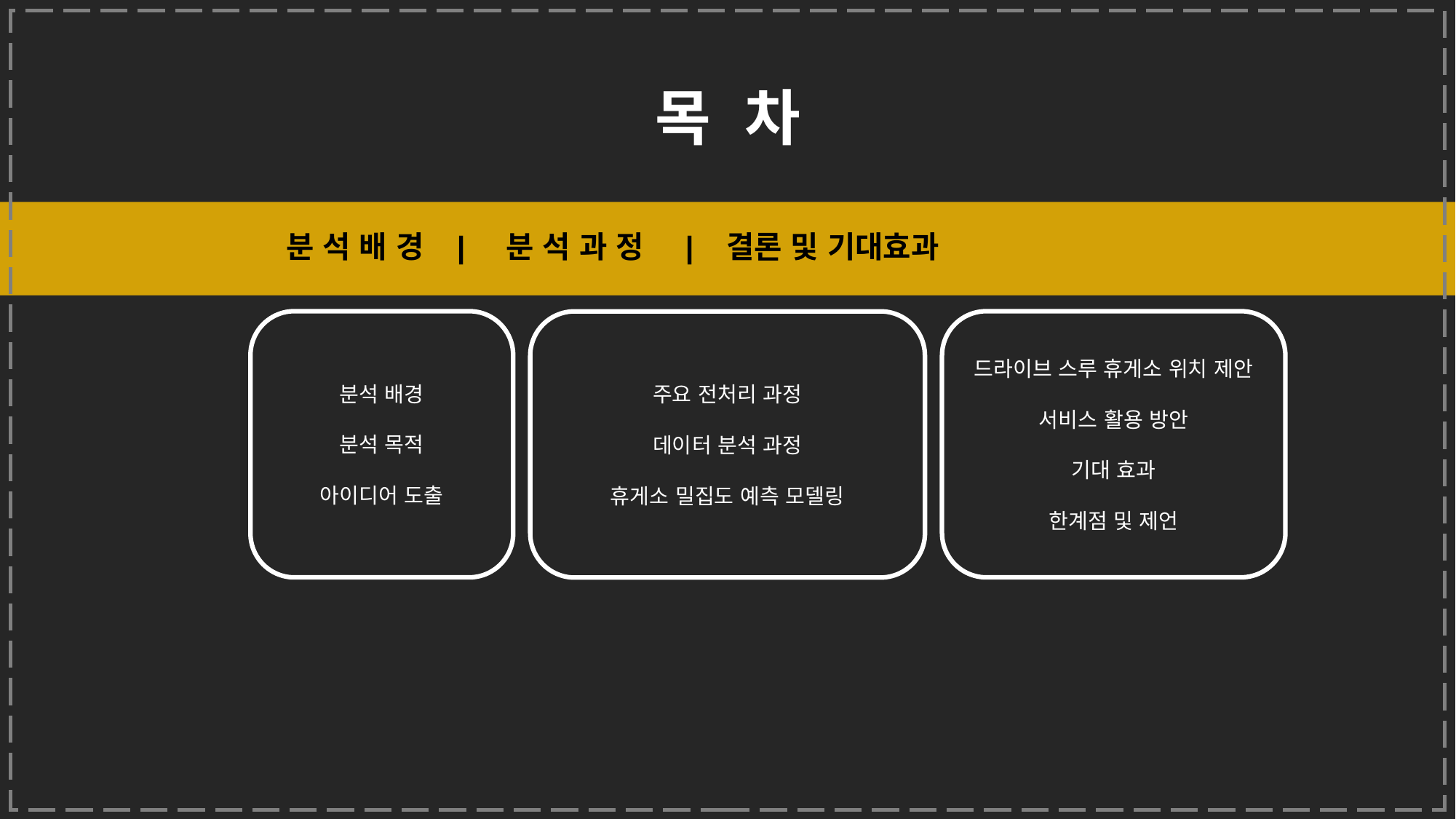

# 목  차

         분 석 배 경   |    분 석 과 정    |   결론 및 기대효과
분석 배경

분석 목적

아이디어 도출
드라이브 스루 휴게소 위치 제안

서비스 활용 방안

기대 효과

한계점 및 제언
주요 전처리 과정

데이터 분석 과정

휴게소 밀집도 예측 모델링